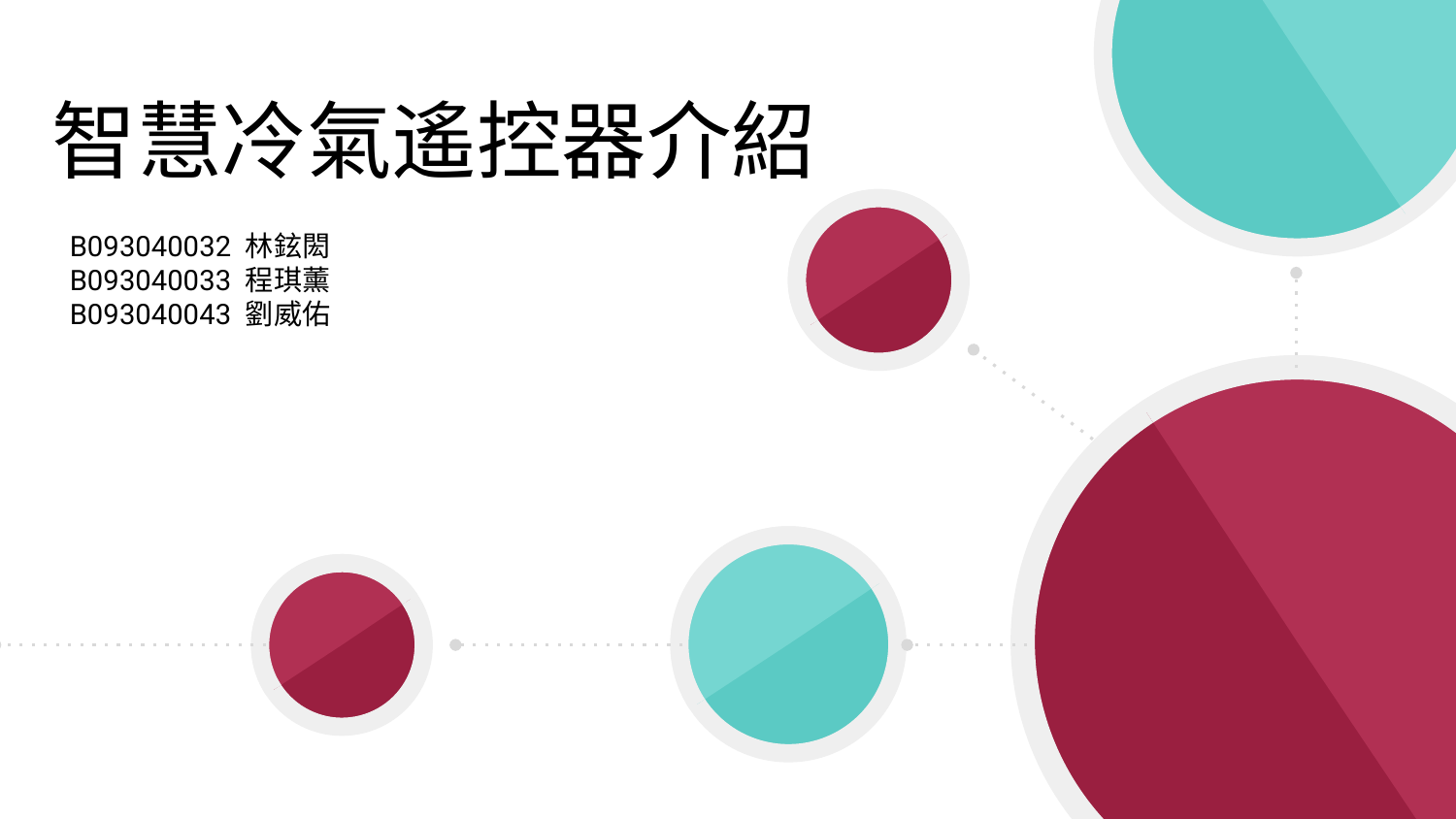

# 智慧冷氣遙控器介紹
B093040032 林鉉閎
B093040033 程琪薰
B093040043 劉威佑